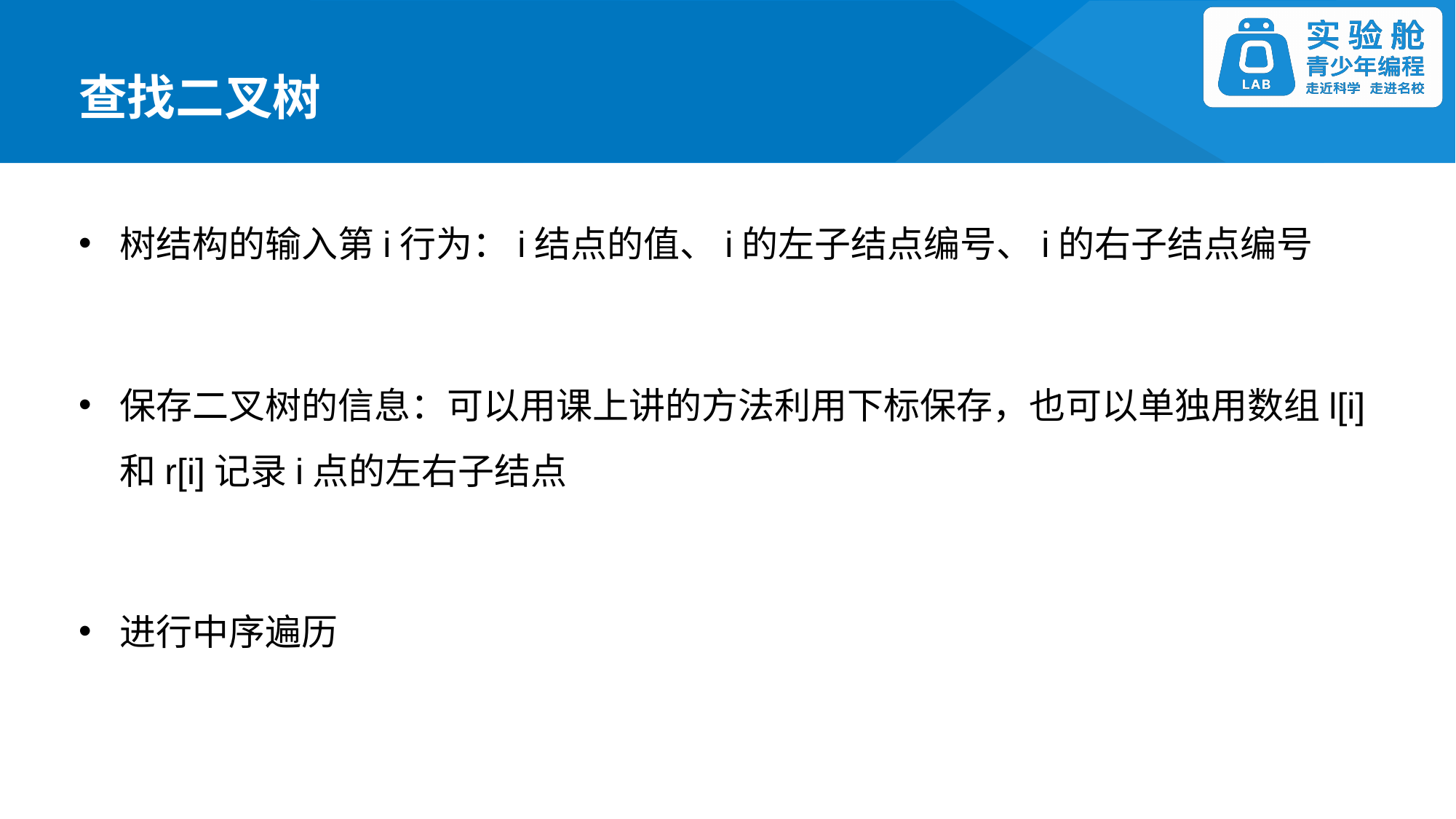

查找二叉树
树结构的输入第i行为：i结点的值、i的左子结点编号、i的右子结点编号

保存二叉树的信息：可以用课上讲的方法利用下标保存，也可以单独用数组l[i]和r[i]记录i点的左右子结点

进行中序遍历